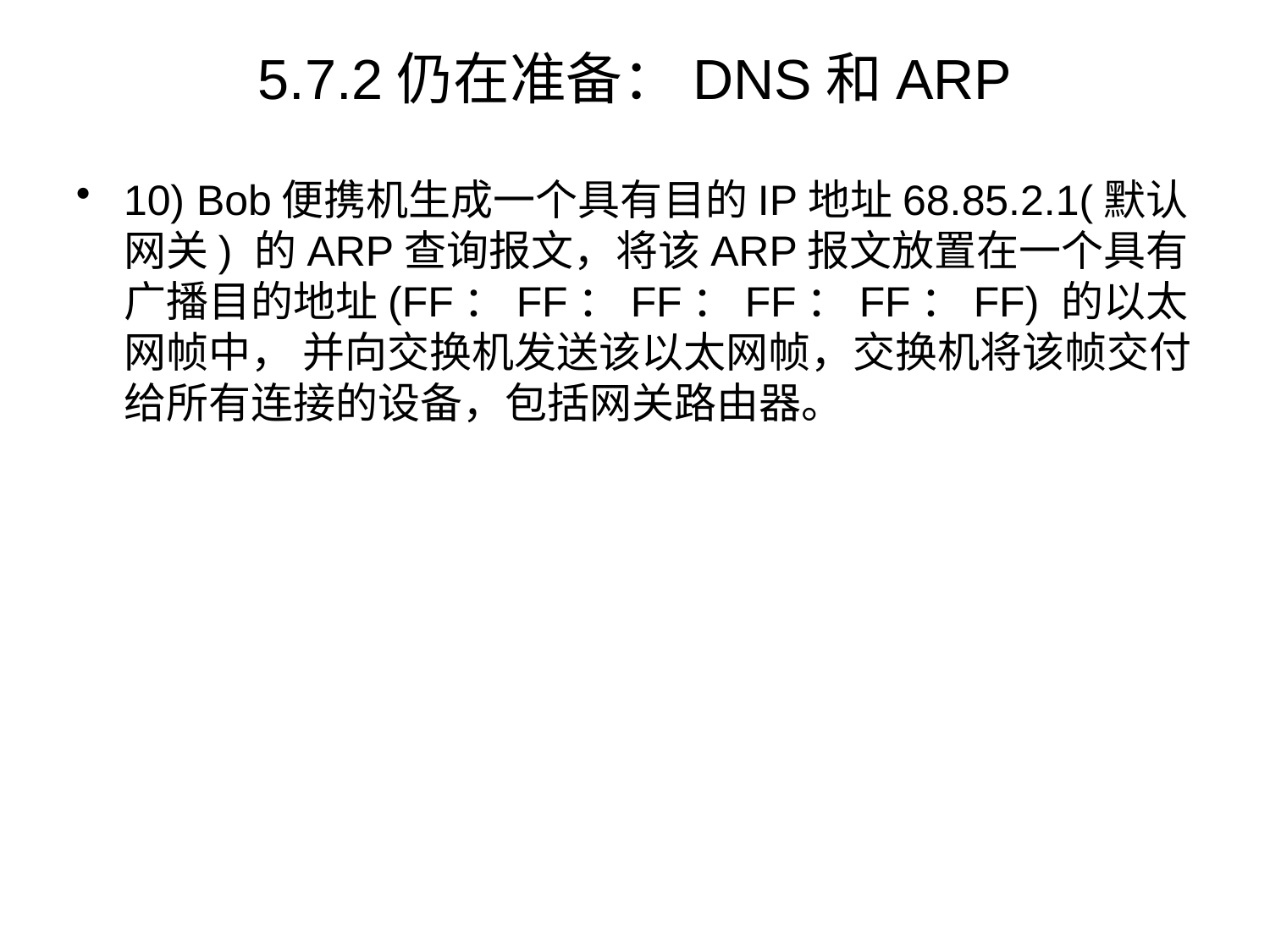

# 5.7.2仍在准备：DNS和ARP
10) Bob便携机生成一个具有目的IP地址68.85.2.1(默认网关) 的ARP查询报文，将该ARP报文放置在一个具有广播目的地址(FF：FF：FF：FF：FF：FF) 的以太网帧中， 并向交换机发送该以太网帧，交换机将该帧交付给所有连接的设备，包括网关路由器。